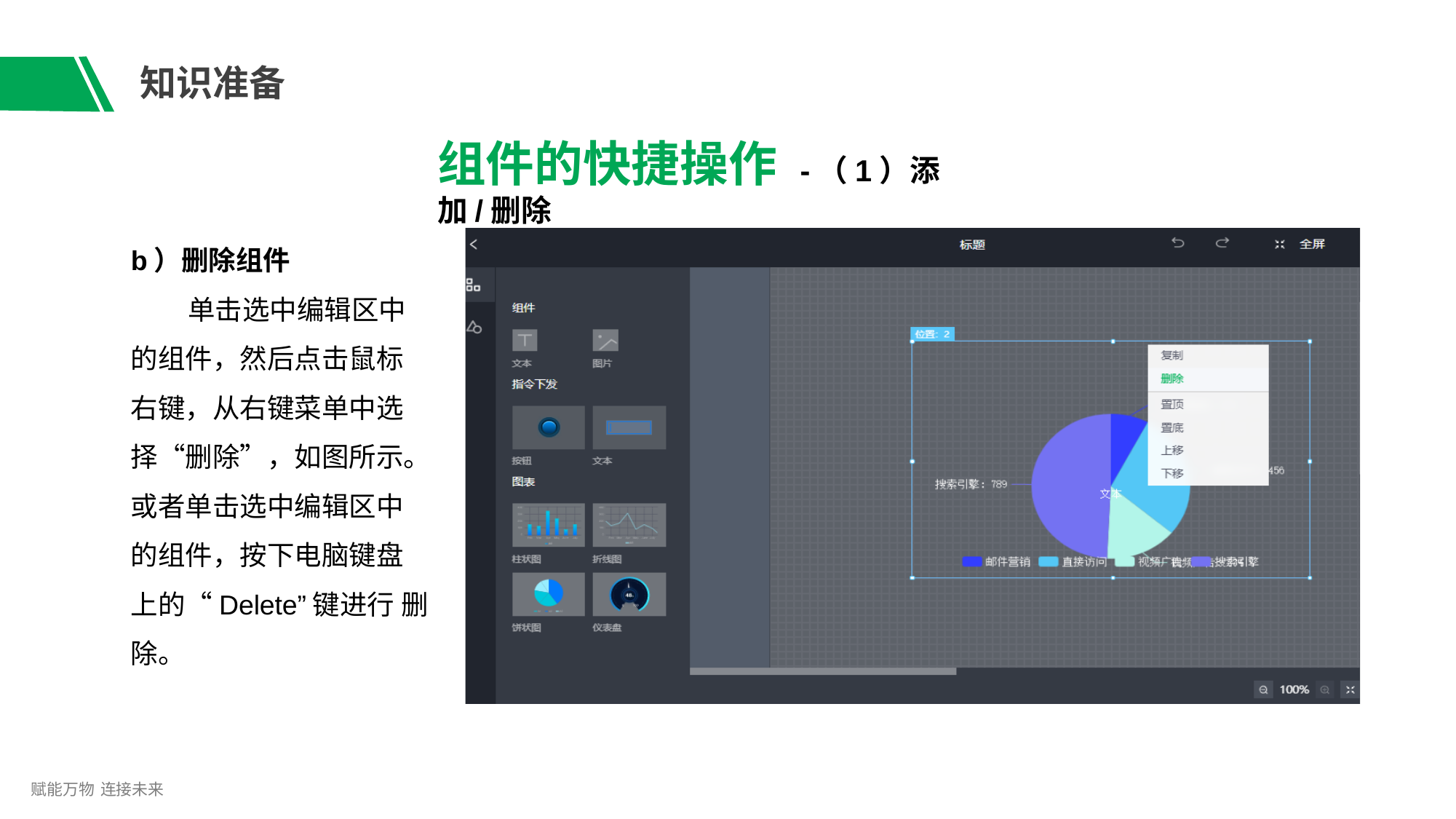

# 知识准备
组件的快捷操作 -（1）添加/删除

b）删除组件
单击选中编辑区中 的组件，然后点击鼠标 右键，从右键菜单中选 择“删除”，如图所示。 或者单击选中编辑区中 的组件，按下电脑键盘 上的“Delete”键进行 删除。
赋能万物 连接未来